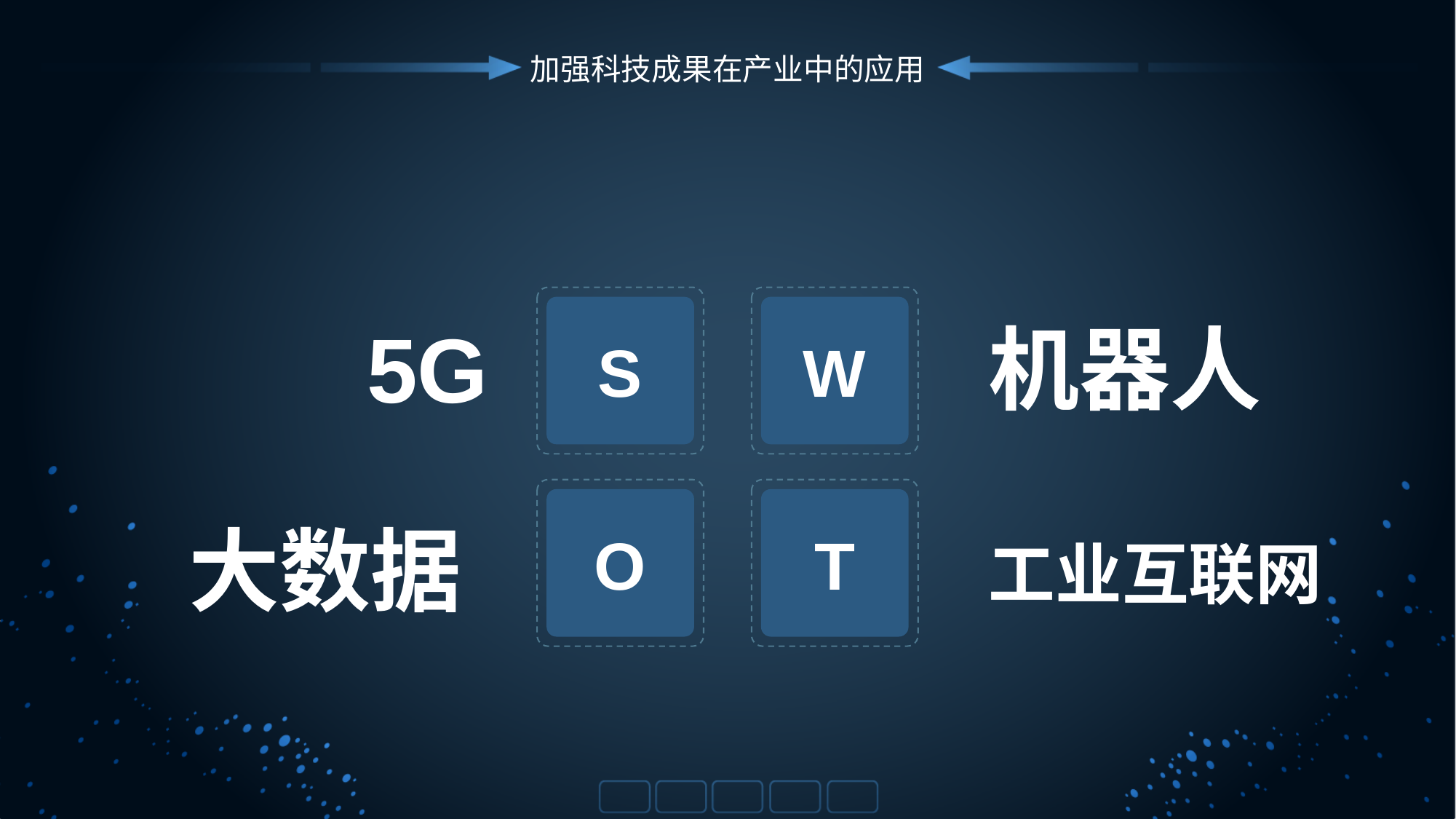

加强科技成果在产业中的应用

S
W
5G
机器人

O
T
大数据
工业互联网